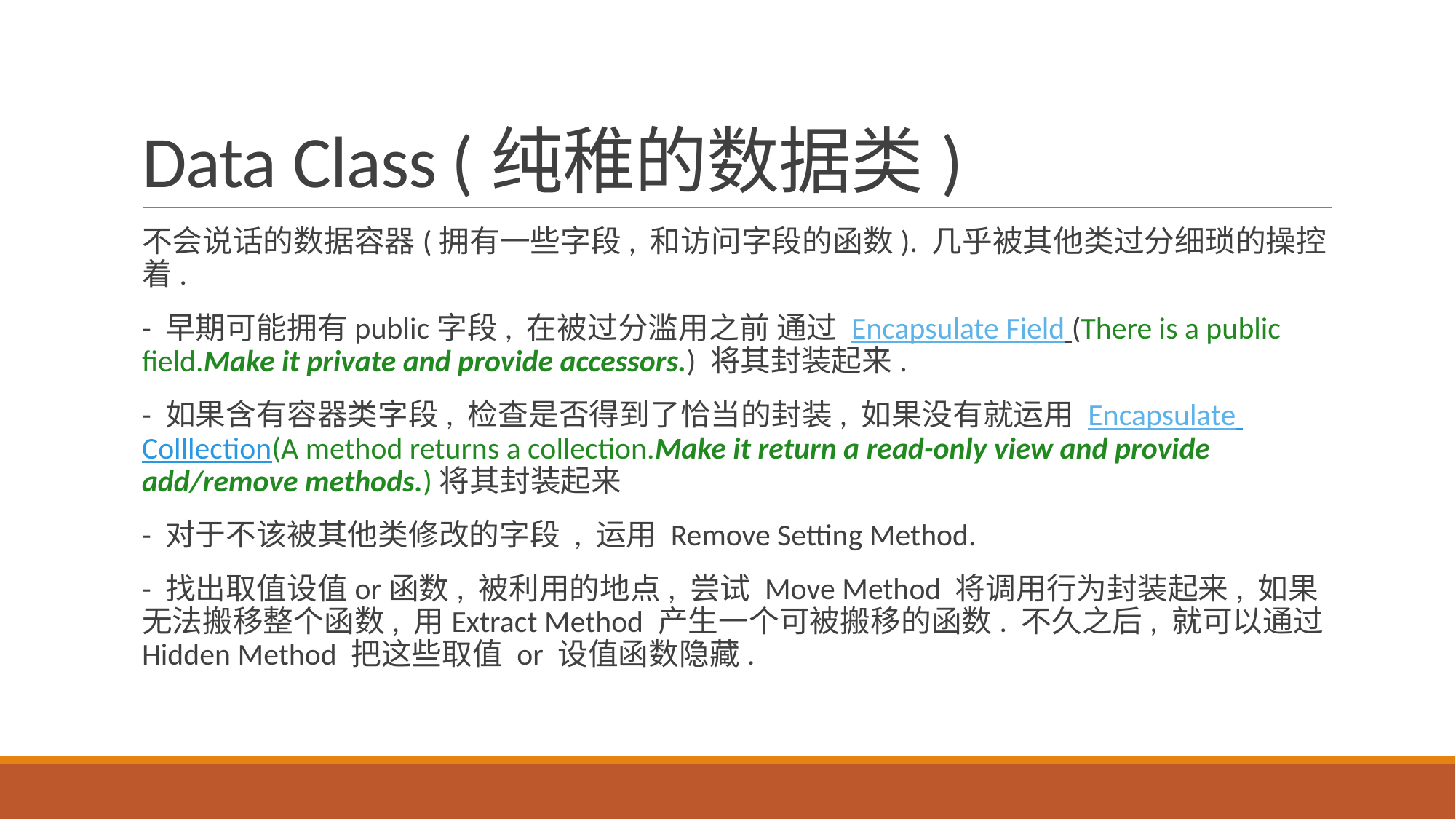

# Data Class (纯稚的数据类)
不会说话的数据容器(拥有一些字段, 和访问字段的函数). 几乎被其他类过分细琐的操控着.
- 早期可能拥有public字段, 在被过分滥用之前 通过 Encapsulate Field (There is a public field.Make it private and provide accessors.) 将其封装起来.
- 如果含有容器类字段, 检查是否得到了恰当的封装, 如果没有就运用 Encapsulate Colllection(A method returns a collection.Make it return a read-only view and provide add/remove methods.)将其封装起来
- 对于不该被其他类修改的字段 , 运用 Remove Setting Method.
- 找出取值设值or函数, 被利用的地点, 尝试 Move Method 将调用行为封装起来, 如果无法搬移整个函数, 用Extract Method 产生一个可被搬移的函数. 不久之后, 就可以通过Hidden Method 把这些取值 or 设值函数隐藏.